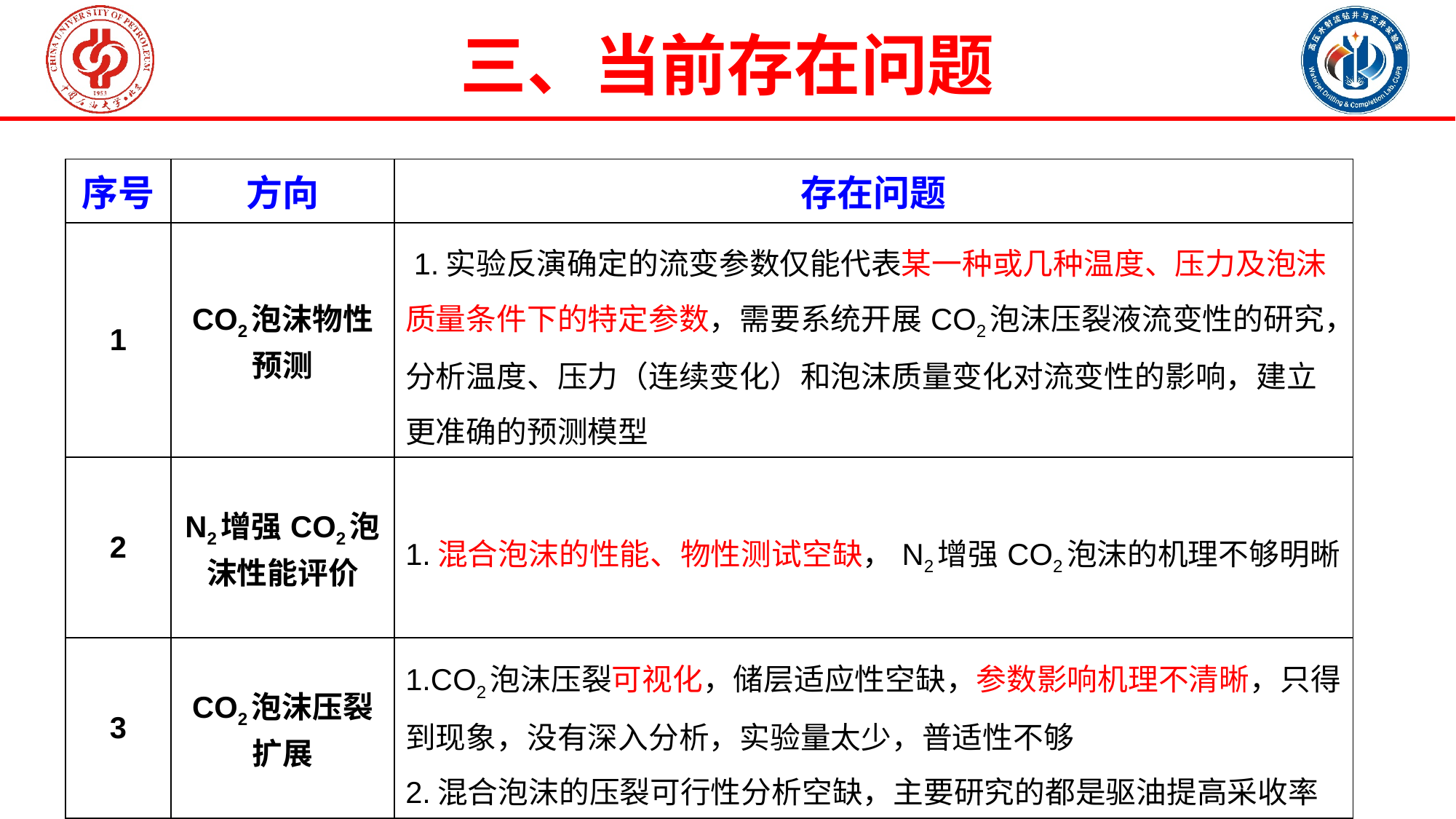

三、当前存在问题
| 序号 | 方向 | 存在问题 |
| --- | --- | --- |
| 1 | CO2泡沫物性预测 | 1.实验反演确定的流变参数仅能代表某一种或几种温度、压力及泡沫质量条件下的特定参数，需要系统开展CO2泡沫压裂液流变性的研究，分析温度、压力（连续变化）和泡沫质量变化对流变性的影响，建立更准确的预测模型 |
| 2 | N2增强CO2泡沫性能评价 | 1.混合泡沫的性能、物性测试空缺，N2增强CO2泡沫的机理不够明晰 |
| 3 | CO2泡沫压裂扩展 | 1.CO2泡沫压裂可视化，储层适应性空缺，参数影响机理不清晰，只得到现象，没有深入分析，实验量太少，普适性不够 2.混合泡沫的压裂可行性分析空缺，主要研究的都是驱油提高采收率 |